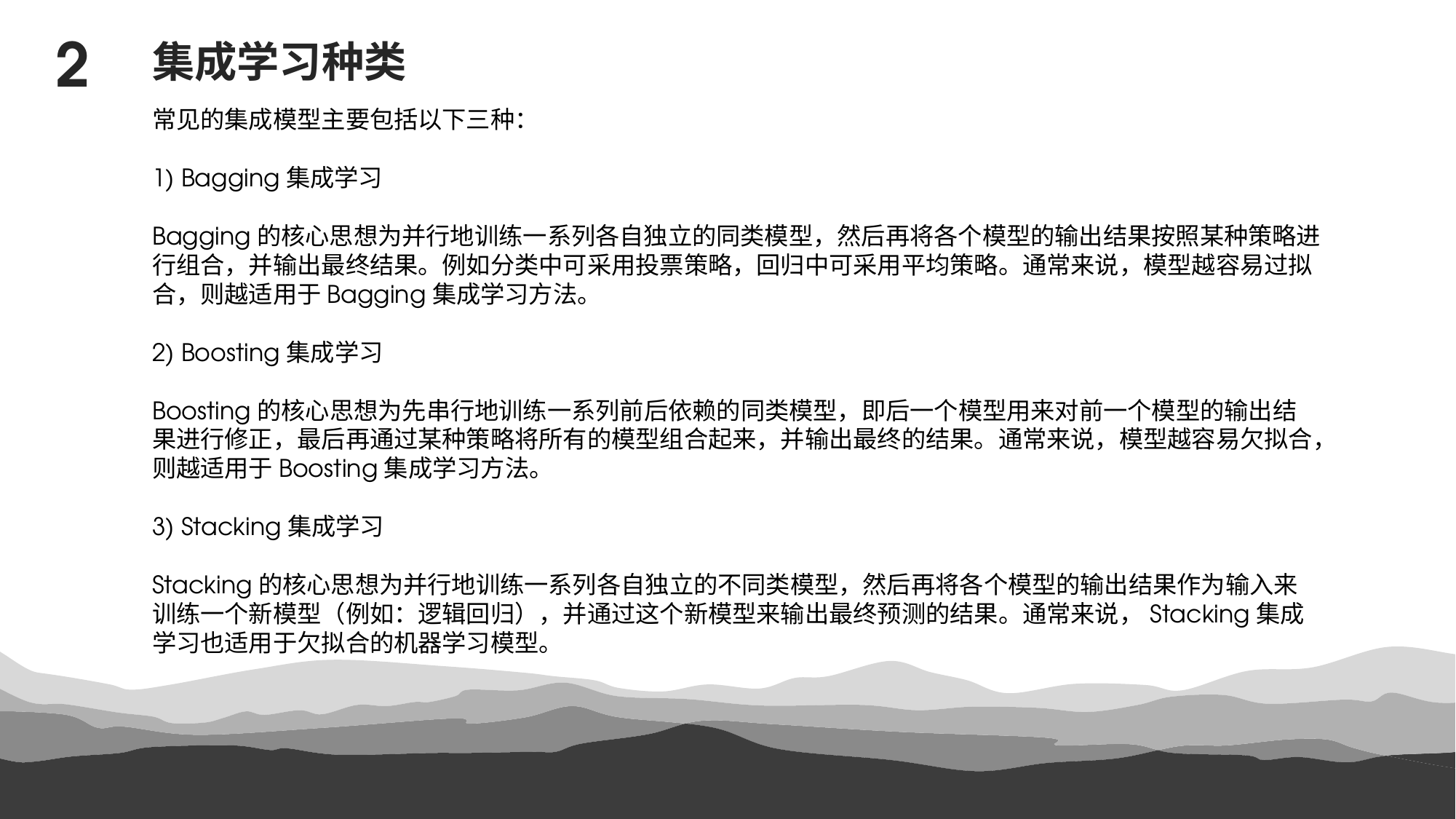

2
集成学习种类
常见的集成模型主要包括以下三种：

1) Bagging集成学习

Bagging的核心思想为并行地训练一系列各自独立的同类模型，然后再将各个模型的输出结果按照某种策略进行组合，并输出最终结果。例如分类中可采用投票策略，回归中可采用平均策略。通常来说，模型越容易过拟合，则越适用于Bagging集成学习方法。

2) Boosting集成学习

Boosting的核心思想为先串行地训练一系列前后依赖的同类模型，即后一个模型用来对前一个模型的输出结果进行修正，最后再通过某种策略将所有的模型组合起来，并输出最终的结果。通常来说，模型越容易欠拟合，则越适用于Boosting集成学习方法。

3) Stacking集成学习

Stacking的核心思想为并行地训练一系列各自独立的不同类模型，然后再将各个模型的输出结果作为输入来训练一个新模型（例如：逻辑回归），并通过这个新模型来输出最终预测的结果。通常来说，Stacking集成学习也适用于欠拟合的机器学习模型。